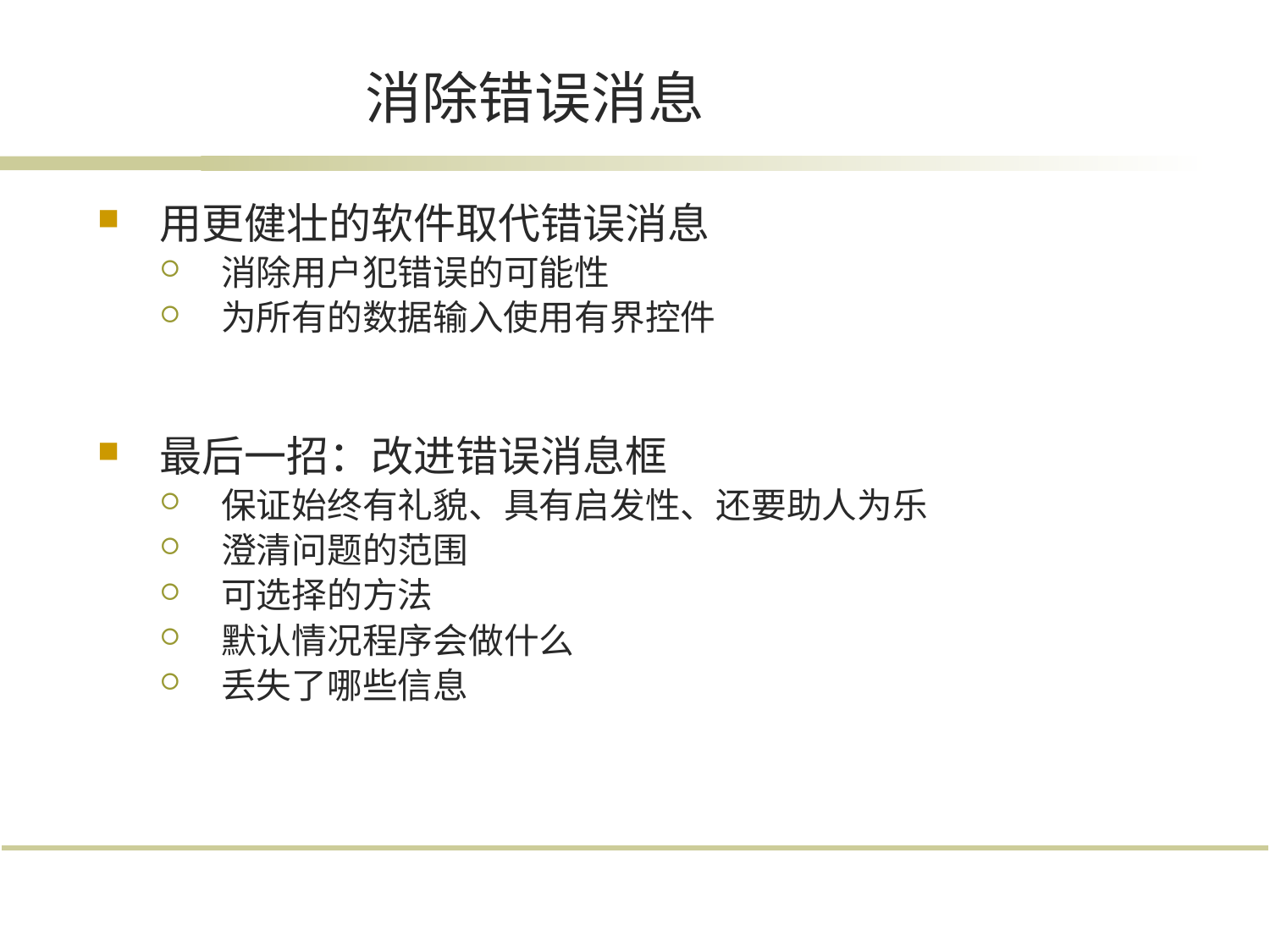

# 消除错误消息
用更健壮的软件取代错误消息
消除用户犯错误的可能性
为所有的数据输入使用有界控件

最后一招：改进错误消息框
保证始终有礼貌、具有启发性、还要助人为乐
澄清问题的范围
可选择的方法
默认情况程序会做什么
丢失了哪些信息